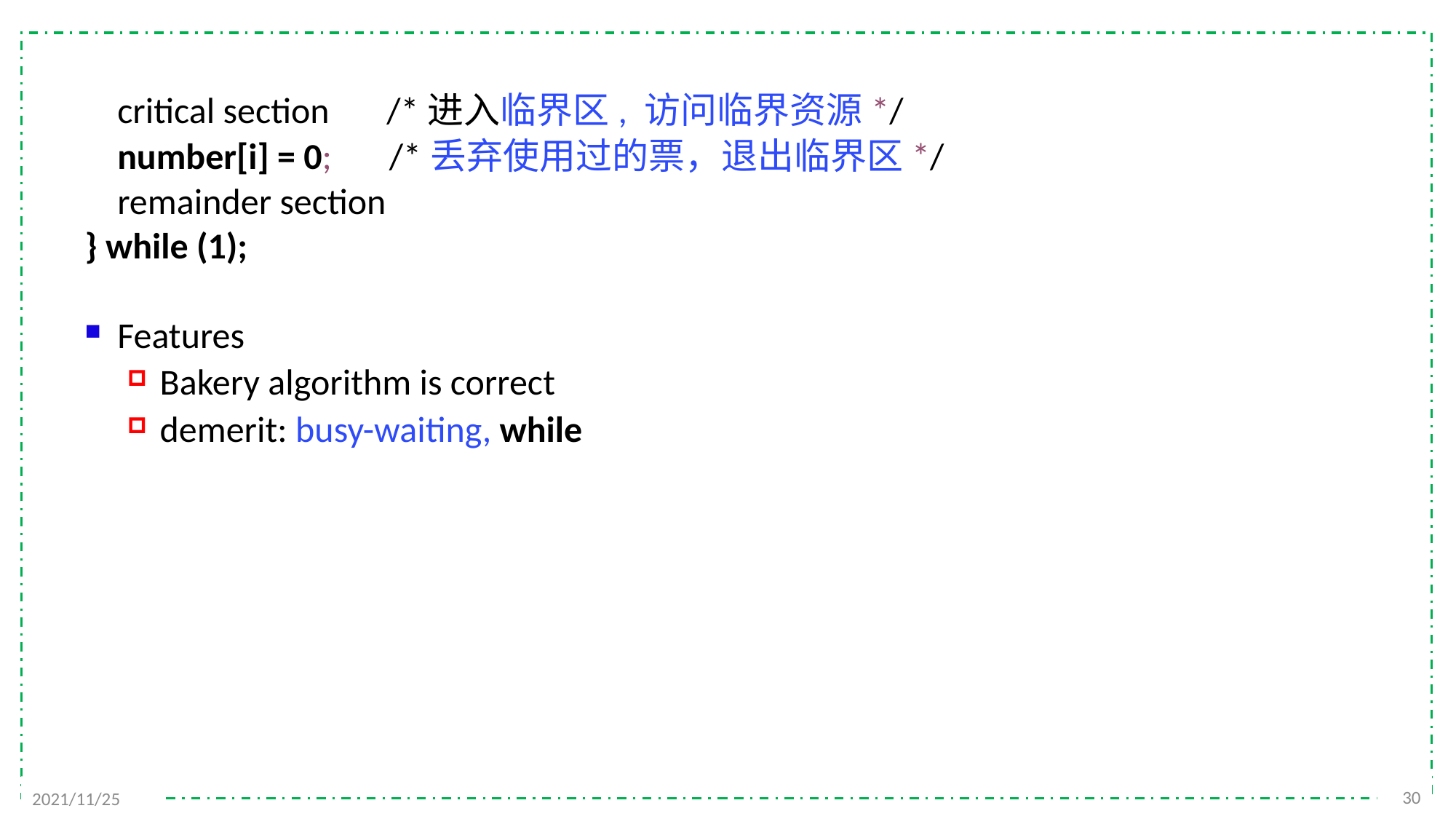

critical section       /*进入临界区, 访问临界资源*/
	number[i] = 0;       /*丢弃使用过的票，退出临界区*/
	remainder section
} while (1);

Features
Bakery algorithm is correct
demerit: busy-waiting, while

30
2021/11/25